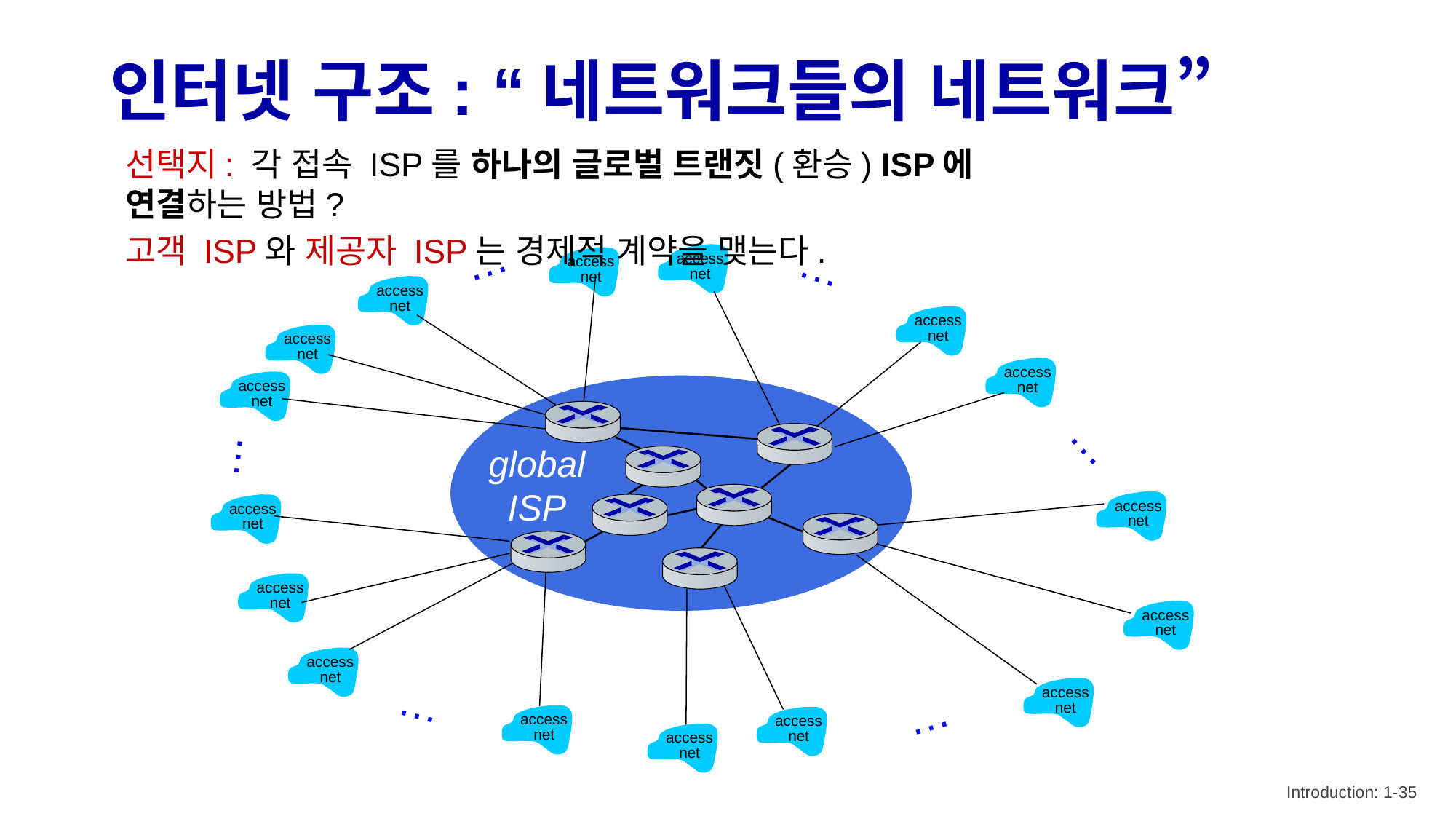

# 인터넷 구조: “네트워크들의 네트워크”
선택지: 각 접속 ISP를 하나의 글로벌 트랜짓(환승) ISP에 연결하는 방법?
고객 ISP와 제공자 ISP는 경제적 계약을 맺는다.
…
…

access
net

access
net

access
net

access
net

access
net

access
net

access
net
…
…

access
net

access
net

access
net

access
net

access
net

access
net
…

access
net

access
net
…

access
net

global
ISP

Introduction: 1-35